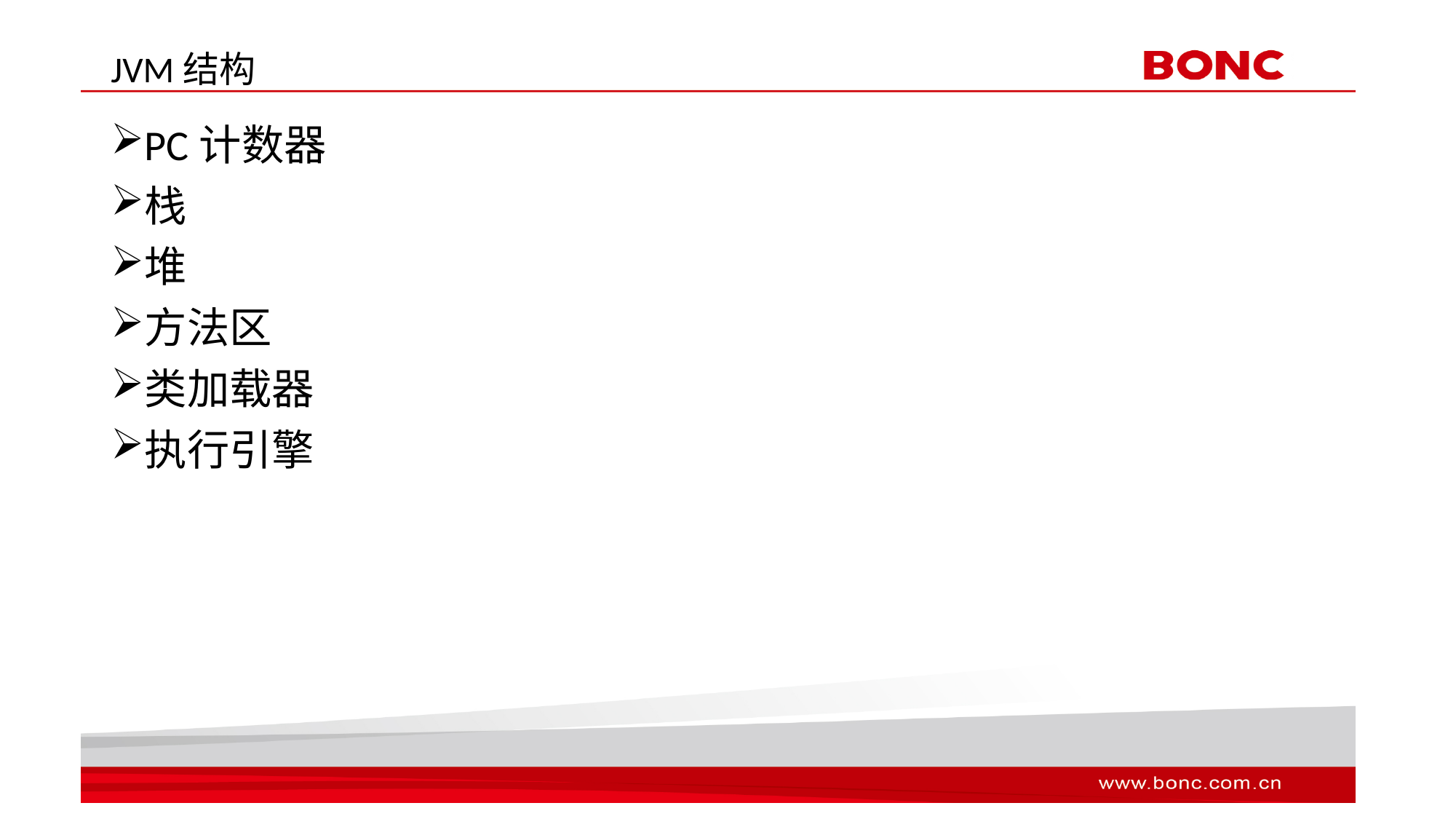

# JVM结构
PC计数器
栈
堆
方法区
类加载器
执行引擎